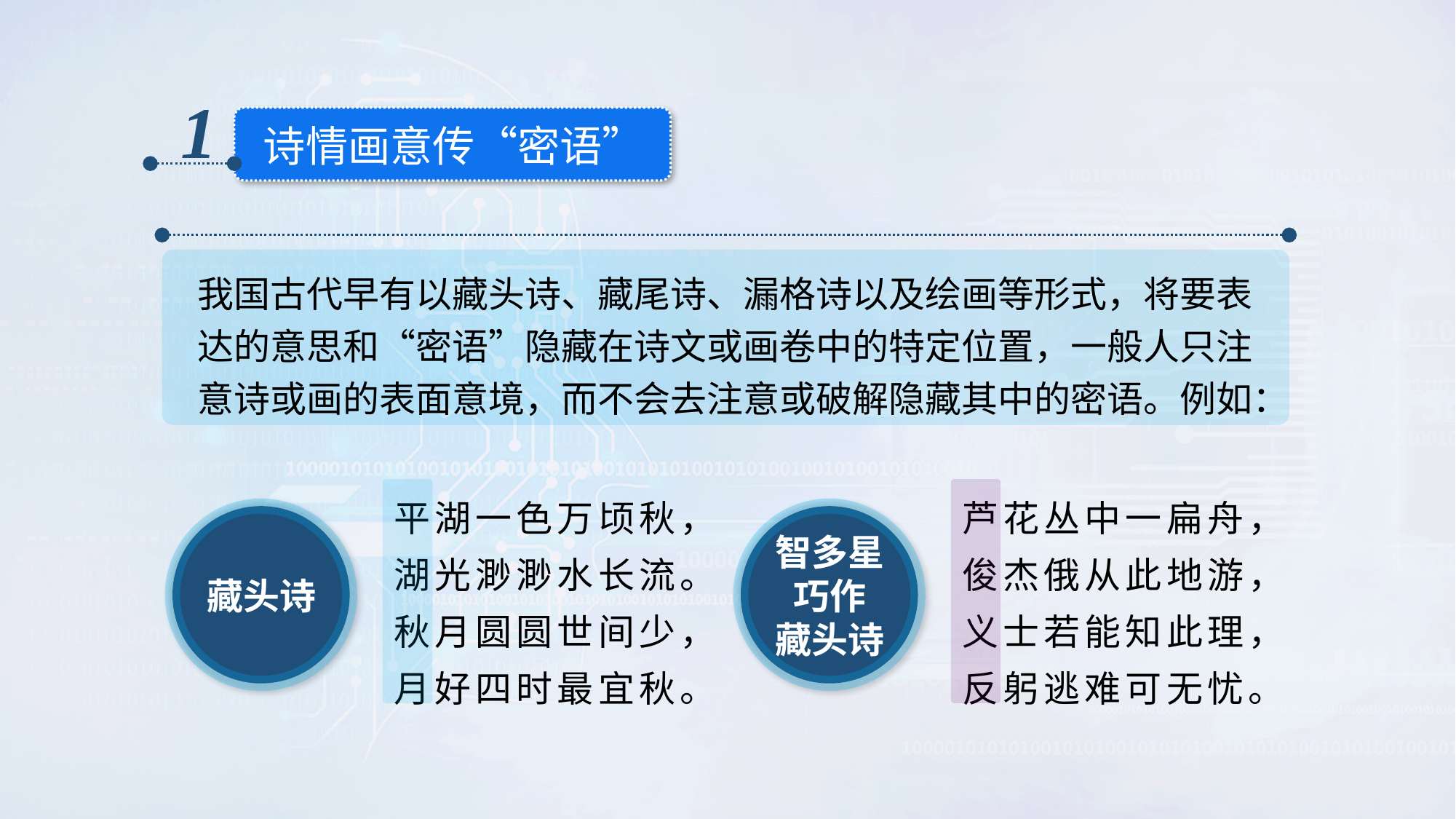

1

诗情画意传“密语”

我国古代早有以藏头诗、藏尾诗、漏格诗以及绘画等形式，将要表达的意思和“密语”隐藏在诗文或画卷中的特定位置，一般人只注意诗或画的表面意境，而不会去注意或破解隐藏其中的密语。例如：
平湖一色万顷秋，
湖光渺渺水长流。
秋月圆圆世间少，
月好四时最宜秋。
芦花丛中一扁舟，
俊杰俄从此地游，
义士若能知此理，
反躬逃难可无忧。

藏头诗

智多星
巧作
藏头诗